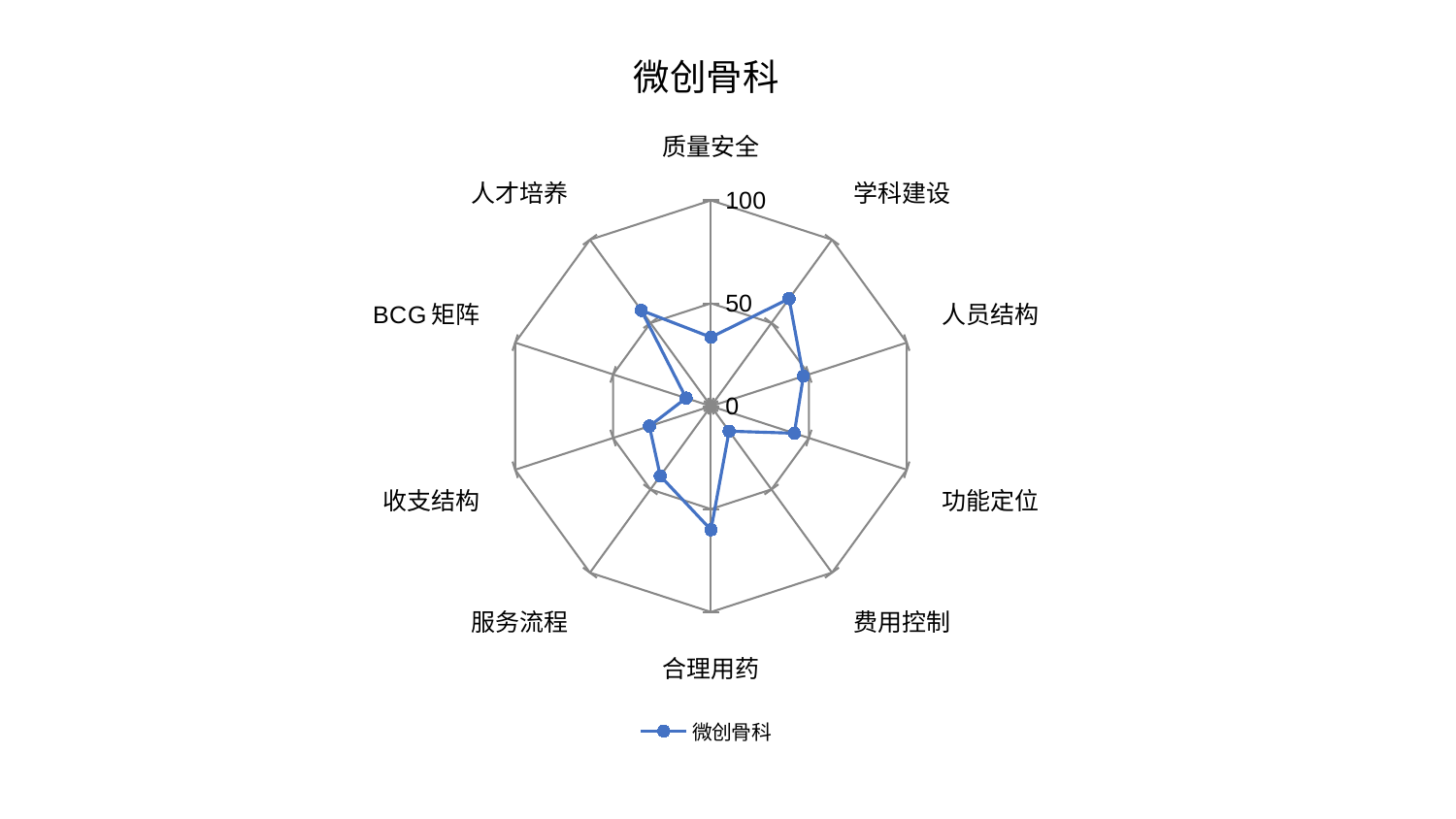

### Chart: 微创骨科

| Category | 微创骨科 |
|---|---|
| 质量安全 | 33.51220068248155 |
| 学科建设 | 64.58972013383782 |
| 人员结构 | 47.21520574293188 |
| 功能定位 | 42.57327655922033 |
| 费用控制 | 15.004570171067217 |
| 合理用药 | 60.05357137392282 |
| 服务流程 | 41.90539612993173 |
| 收支结构 | 31.447907633834518 |
| BCG矩阵 | 12.732791772193693 |
| 人才培养 | 57.55171141744241 |
154